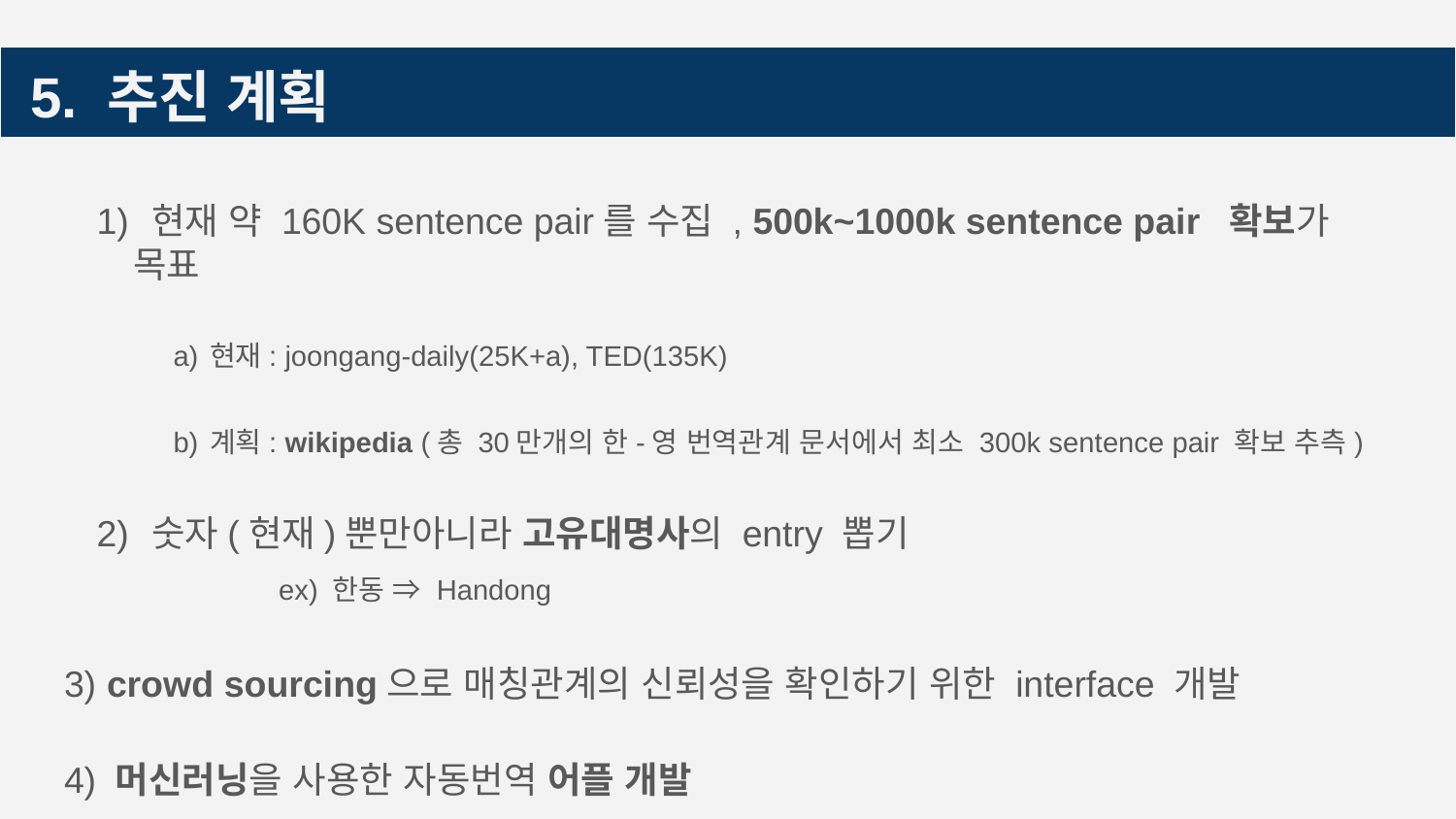

# 5. 추진 계획
 현재 약 160K sentence pair를 수집 , 500k~1000k sentence pair  확보가 목표
현재: joongang-daily(25K+a), TED(135K)
계획: wikipedia (총 30만개의 한-영 번역관계 문서에서 최소 300k sentence pair 확보 추측)
 숫자(현재)뿐만아니라 고유대명사의 entry 뽑기
	ex) 한동 ⇒ Handong
3) crowd sourcing으로 매칭관계의 신뢰성을 확인하기 위한 interface 개발
4) 머신러닝을 사용한 자동번역 어플 개발